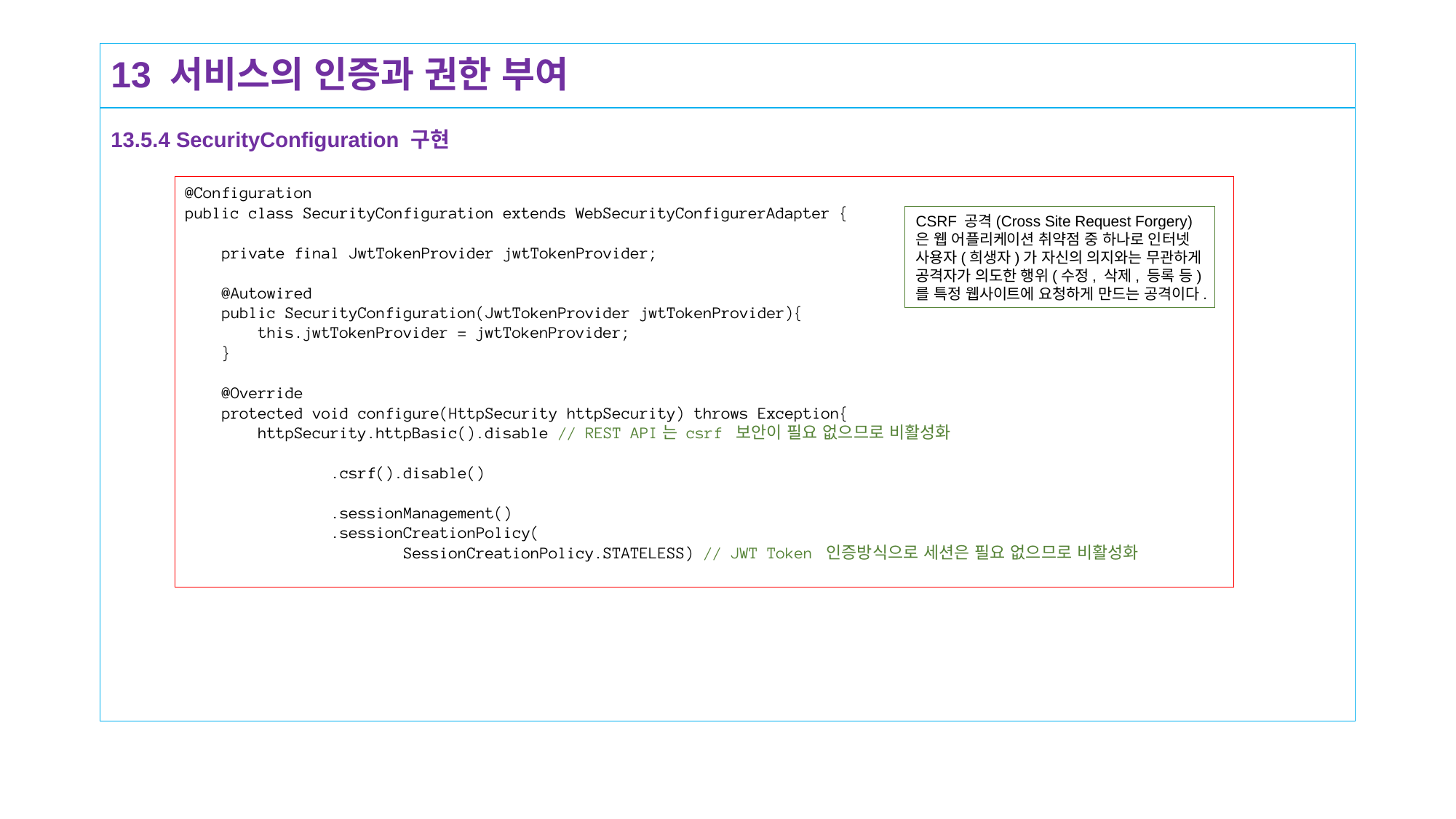

# 13 서비스의 인증과 권한 부여
13.5.4 SecurityConfiguration 구현

@Configuration
public class SecurityConfiguration extends WebSecurityConfigurerAdapter {

    private final JwtTokenProvider jwtTokenProvider;

    @Autowired
    public SecurityConfiguration(JwtTokenProvider jwtTokenProvider){
        this.jwtTokenProvider = jwtTokenProvider;
    }

    @Override
    protected void configure(HttpSecurity httpSecurity) throws Exception{
        httpSecurity.httpBasic().disable // REST API는 csrf 보안이 필요 없으므로 비활성화

                .csrf().disable()

                .sessionManagement()
                .sessionCreationPolicy(
                        SessionCreationPolicy.STATELESS) // JWT Token 인증방식으로 세션은 필요 없으므로 비활성화

CSRF 공격(Cross Site Request Forgery)은 웹 어플리케이션 취약점 중 하나로 인터넷 사용자(희생자)가 자신의 의지와는 무관하게 공격자가 의도한 행위(수정, 삭제, 등록 등)를 특정 웹사이트에 요청하게 만드는 공격이다.